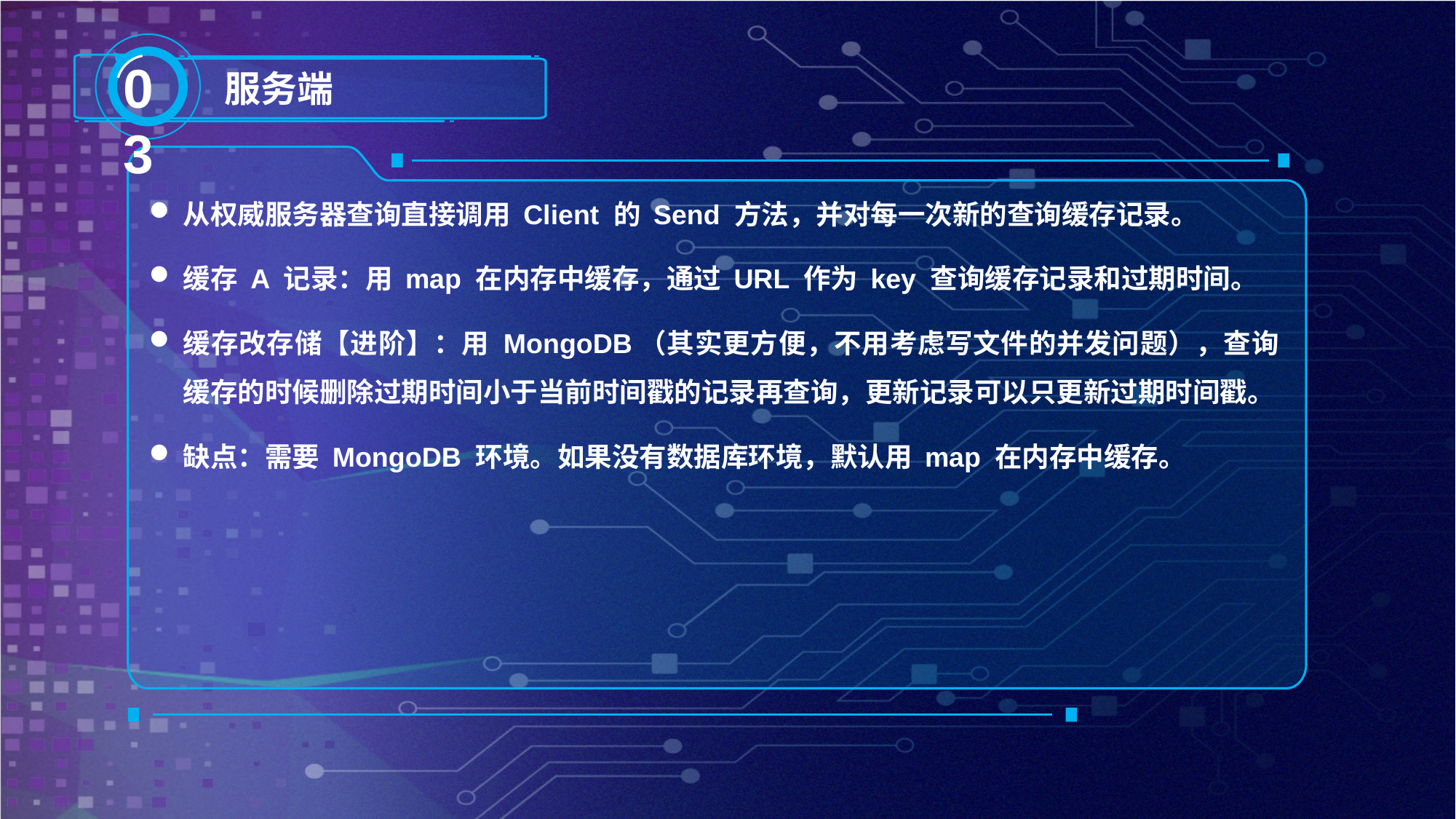

03

服务端

从权威服务器查询直接调用 Client 的 Send 方法，并对每一次新的查询缓存记录。
缓存 A 记录：用 map 在内存中缓存，通过 URL 作为 key 查询缓存记录和过期时间。
缓存改存储【进阶】：用 MongoDB（其实更方便，不用考虑写文件的并发问题），查询缓存的时候删除过期时间小于当前时间戳的记录再查询，更新记录可以只更新过期时间戳。
缺点：需要 MongoDB 环境。如果没有数据库环境，默认用 map 在内存中缓存。